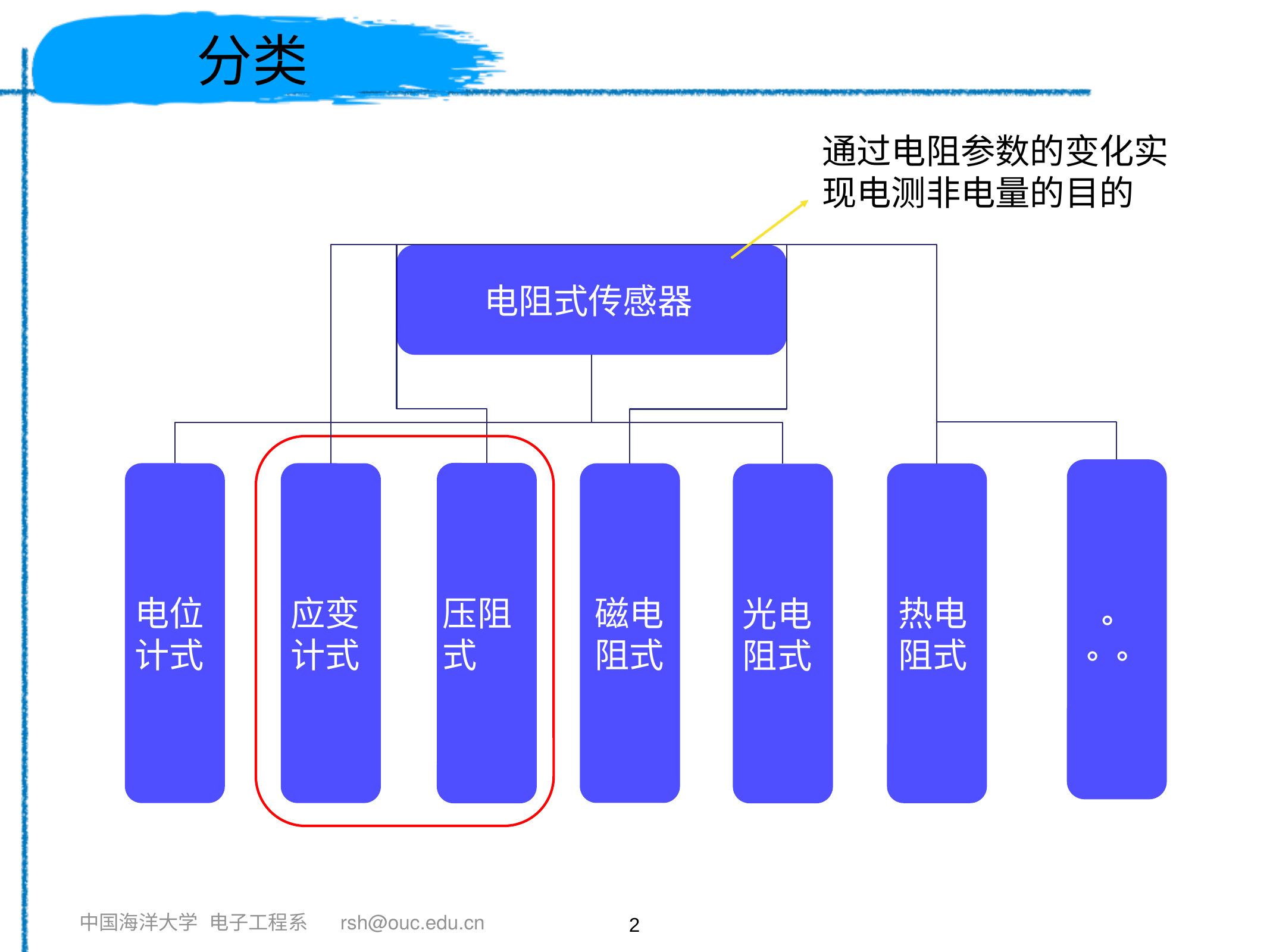

# 分类
通过电阻参数的变化实现电测非电量的目的

电阻式传感器

。。。

电位计式

光电阻式
应变计式
压阻式
磁电阻式
热电阻式
2